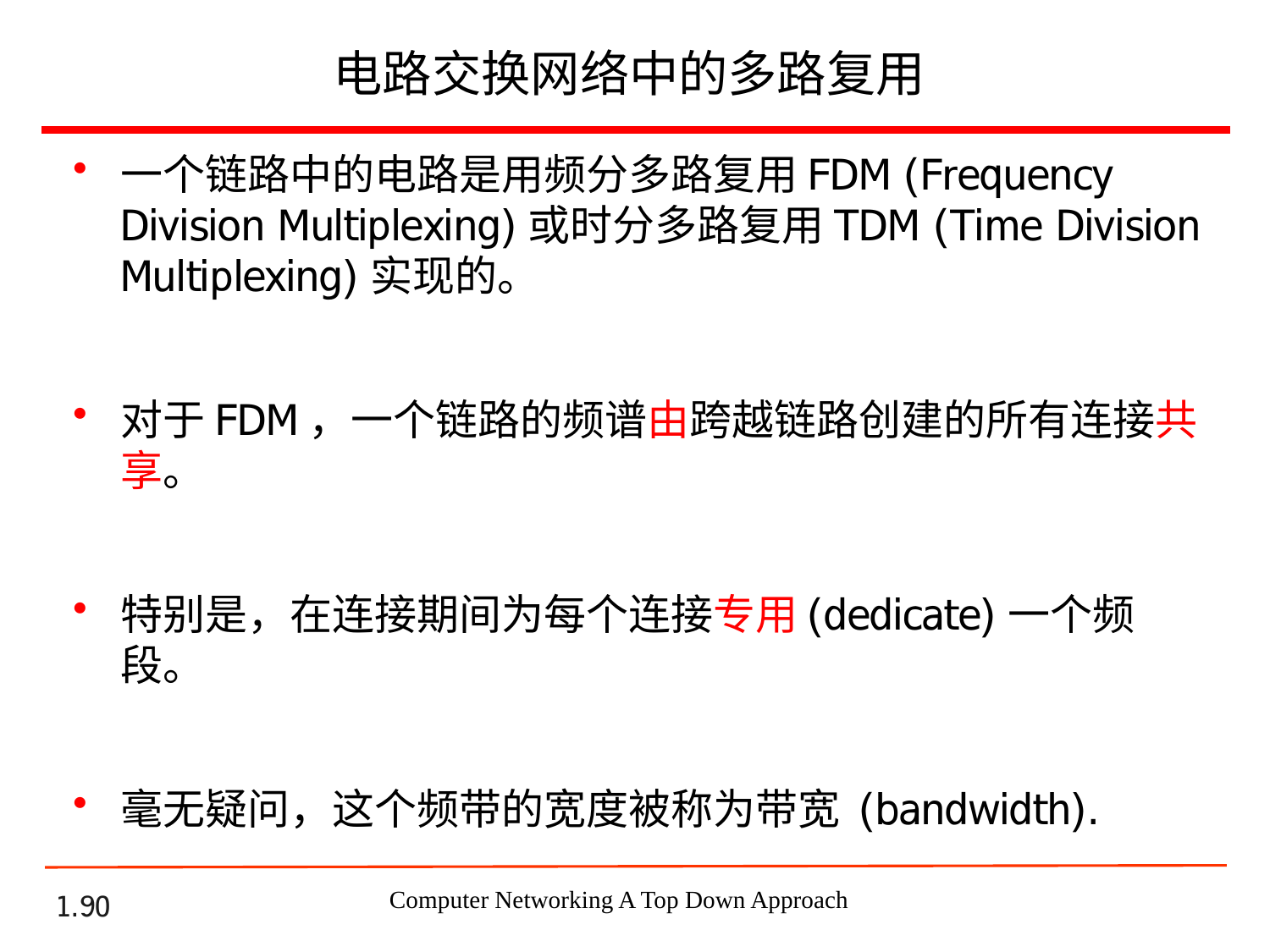

# 电路交换网络中的多路复用
一个链路中的电路是用频分多路复用FDM (Frequency Division Multiplexing)或时分多路复用TDM (Time Division Multiplexing)实现的。

对于FDM，一个链路的频谱由跨越链路创建的所有连接共享。

特别是，在连接期间为每个连接专用(dedicate)一个频段。

毫无疑问，这个频带的宽度被称为带宽 (bandwidth).